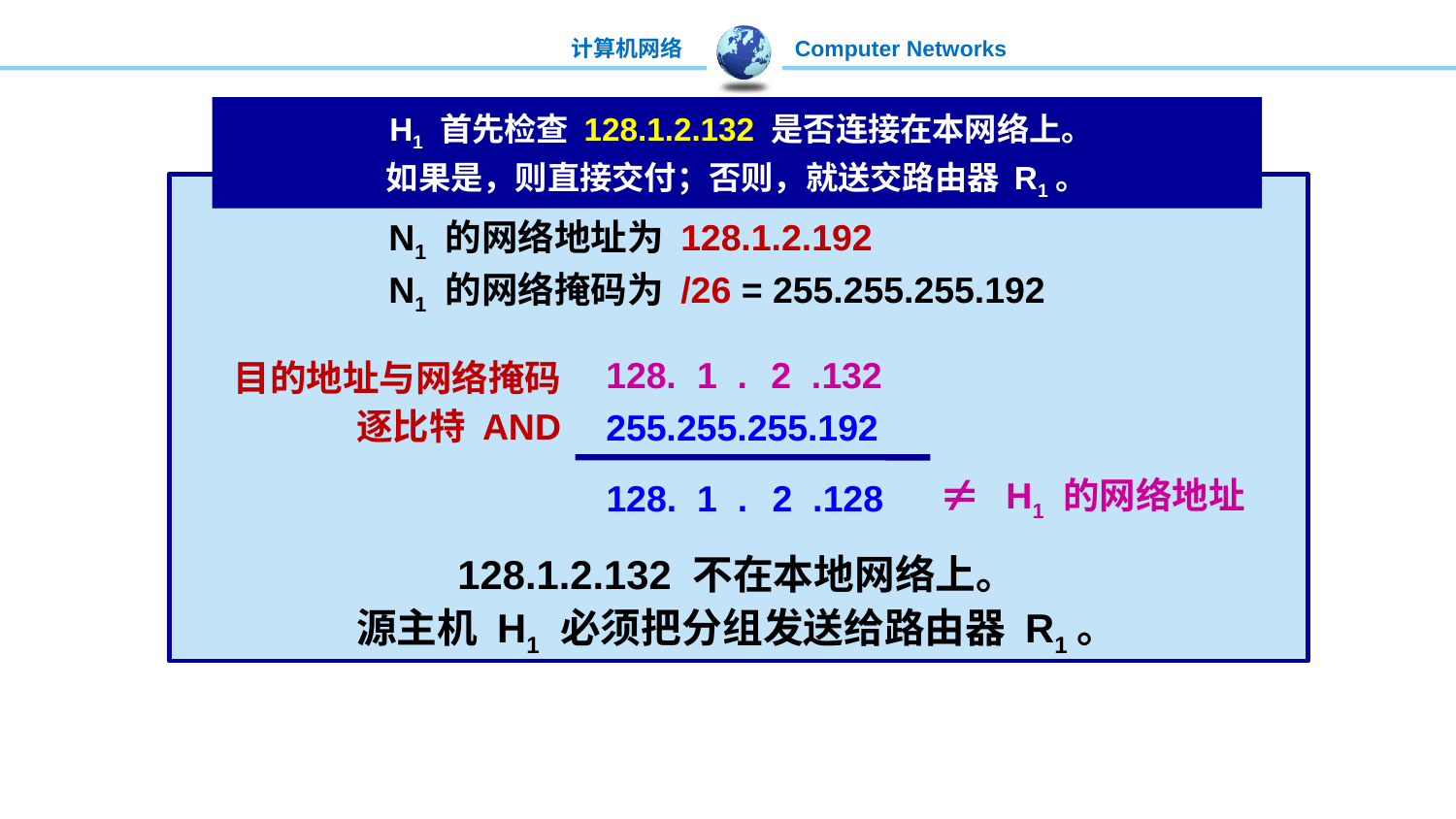

H1 首先检查 128.1.2.132 是否连接在本网络上。
如果是，则直接交付；否则，就送交路由器 R1。

N1 的网络地址为 128.1.2.192
N1 的网络掩码为 /26 = 255.255.255.192
128.  1  .   2  .132
255.255.255.192

128.  1  .   2  .128
目的地址与网络掩码
逐比特 AND
≠  H1 的网络地址
128.1.2.132 不在本地网络上。
源主机 H1 必须把分组发送给路由器 R1。